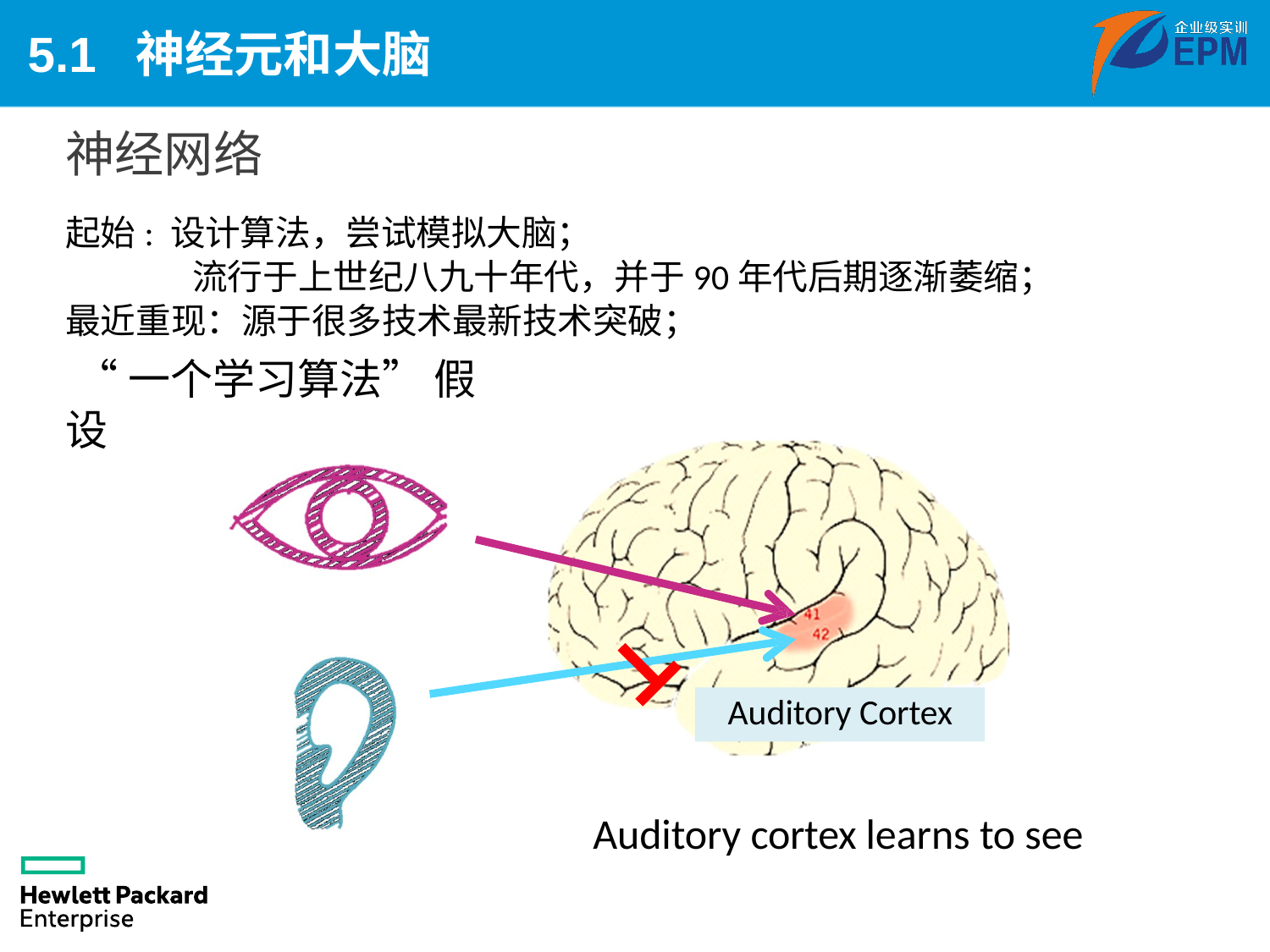

# 5.1  神经元和大脑
神经网络
起始: 设计算法，尝试模拟大脑；
	流行于上世纪八九十年代，并于90年代后期逐渐萎缩；
最近重现：源于很多技术最新技术突破；
 “一个学习算法” 假设

Auditory Cortex

Auditory cortex learns to see

[Roe et al., 1992]